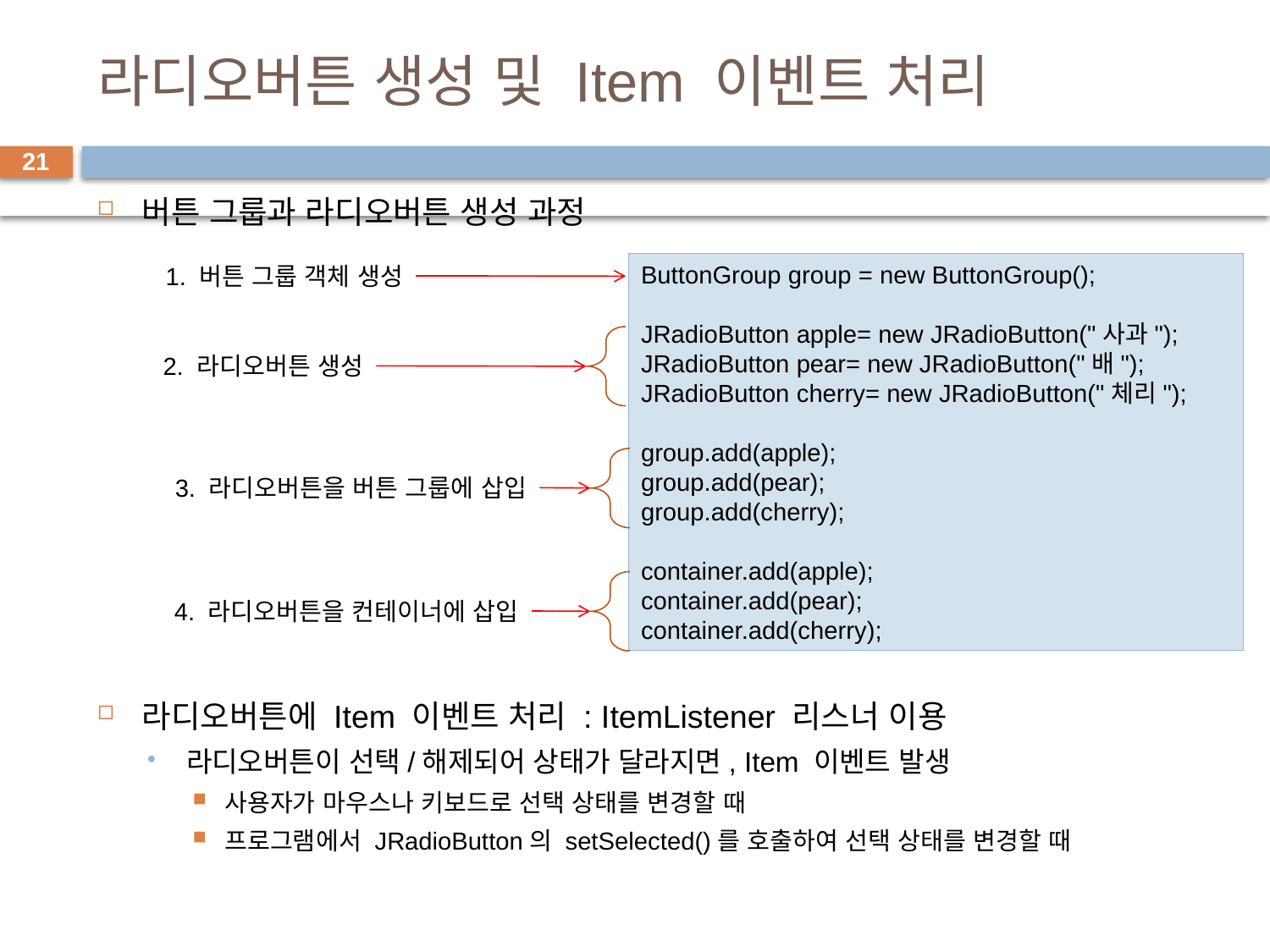

# 라디오버튼 생성 및 Item 이벤트 처리
21
버튼 그룹과 라디오버튼 생성 과정

라디오버튼에 Item 이벤트 처리 : ItemListener 리스너 이용
라디오버튼이 선택/해제되어 상태가 달라지면, Item 이벤트 발생
사용자가 마우스나 키보드로 선택 상태를 변경할 때
프로그램에서 JRadioButton의 setSelected()를 호출하여 선택 상태를 변경할 때
ButtonGroup group = new ButtonGroup();

JRadioButton apple= new JRadioButton("사과");
JRadioButton pear= new JRadioButton("배");
JRadioButton cherry= new JRadioButton("체리");

group.add(apple);
group.add(pear);
group.add(cherry);

container.add(apple);
container.add(pear);
container.add(cherry);
1. 버튼 그룹 객체 생성

2. 라디오버튼 생성

3. 라디오버튼을 버튼 그룹에 삽입

4. 라디오버튼을 컨테이너에 삽입